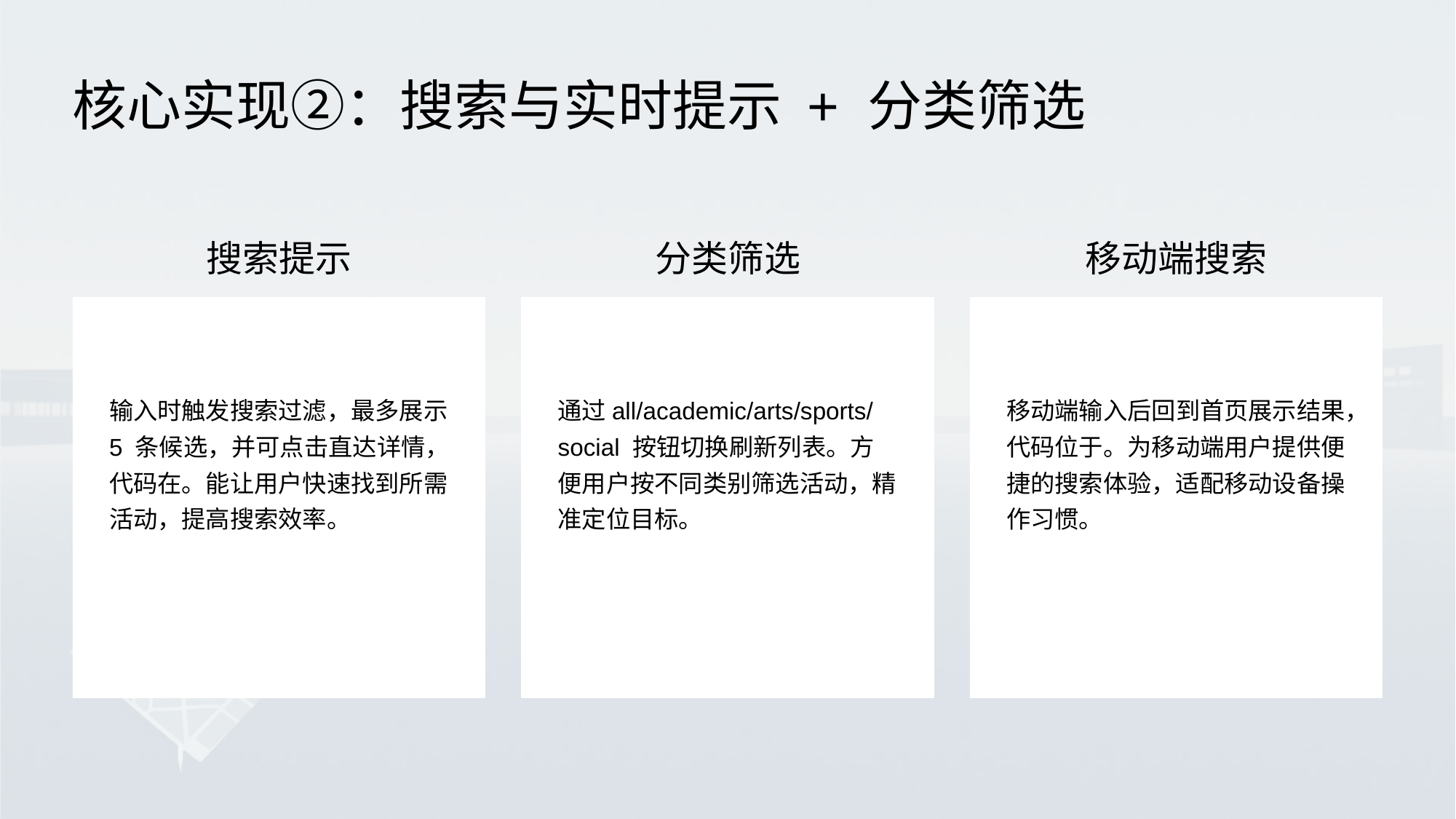

核心实现②：搜索与实时提示 + 分类筛选
搜索提示
分类筛选
移动端搜索

输入时触发搜索过滤，最多展示 5 条候选，并可点击直达详情，代码在。能让用户快速找到所需活动，提高搜索效率。
通过all/academic/arts/sports/social 按钮切换刷新列表。方便用户按不同类别筛选活动，精准定位目标。
移动端输入后回到首页展示结果，代码位于。为移动端用户提供便捷的搜索体验，适配移动设备操作习惯。